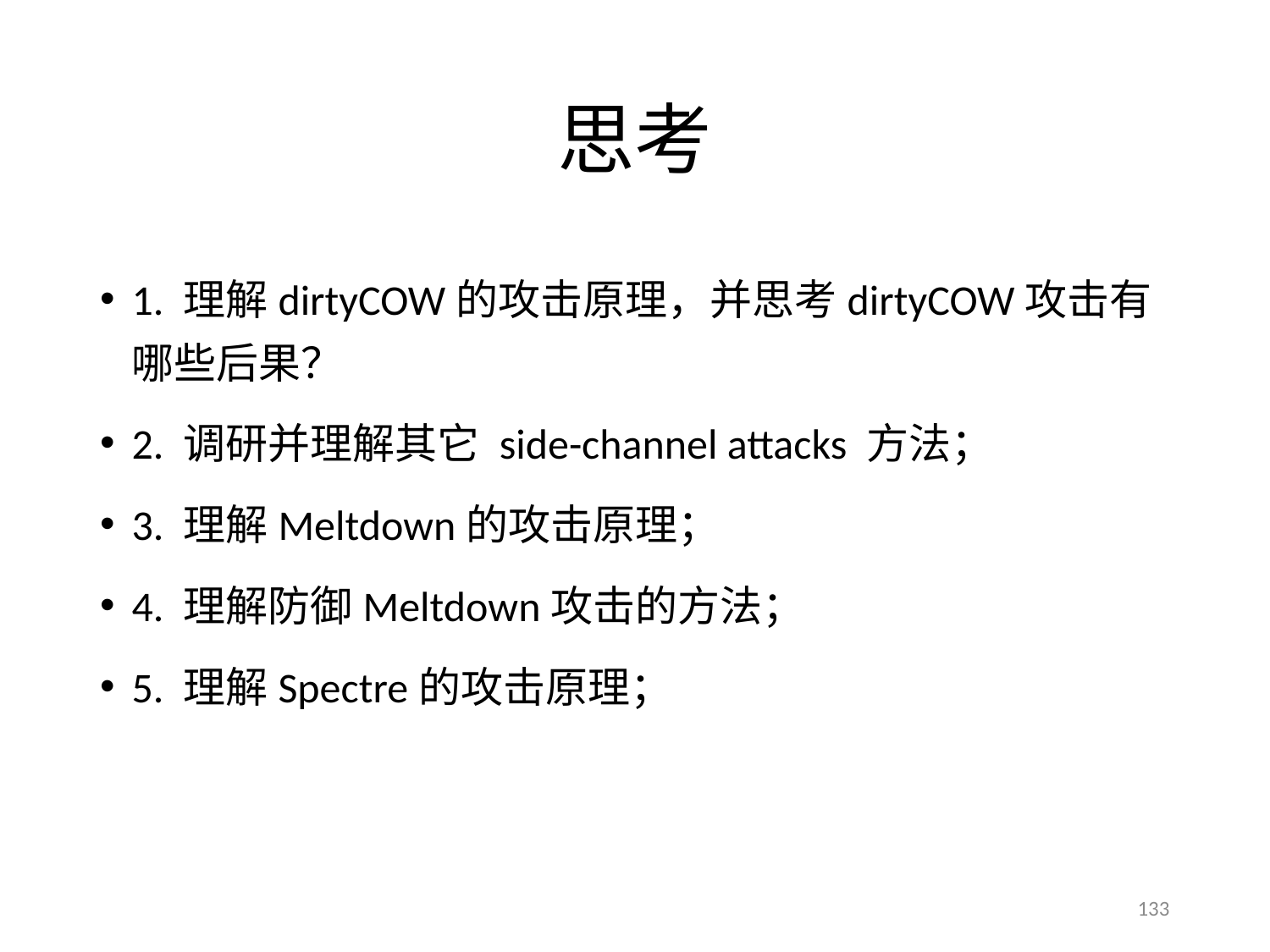

# 思考
1. 理解dirtyCOW的攻击原理，并思考dirtyCOW攻击有哪些后果？
2. 调研并理解其它 side-channel attacks 方法；
3. 理解Meltdown的攻击原理；
4. 理解防御Meltdown攻击的方法；
5. 理解Spectre的攻击原理；

133